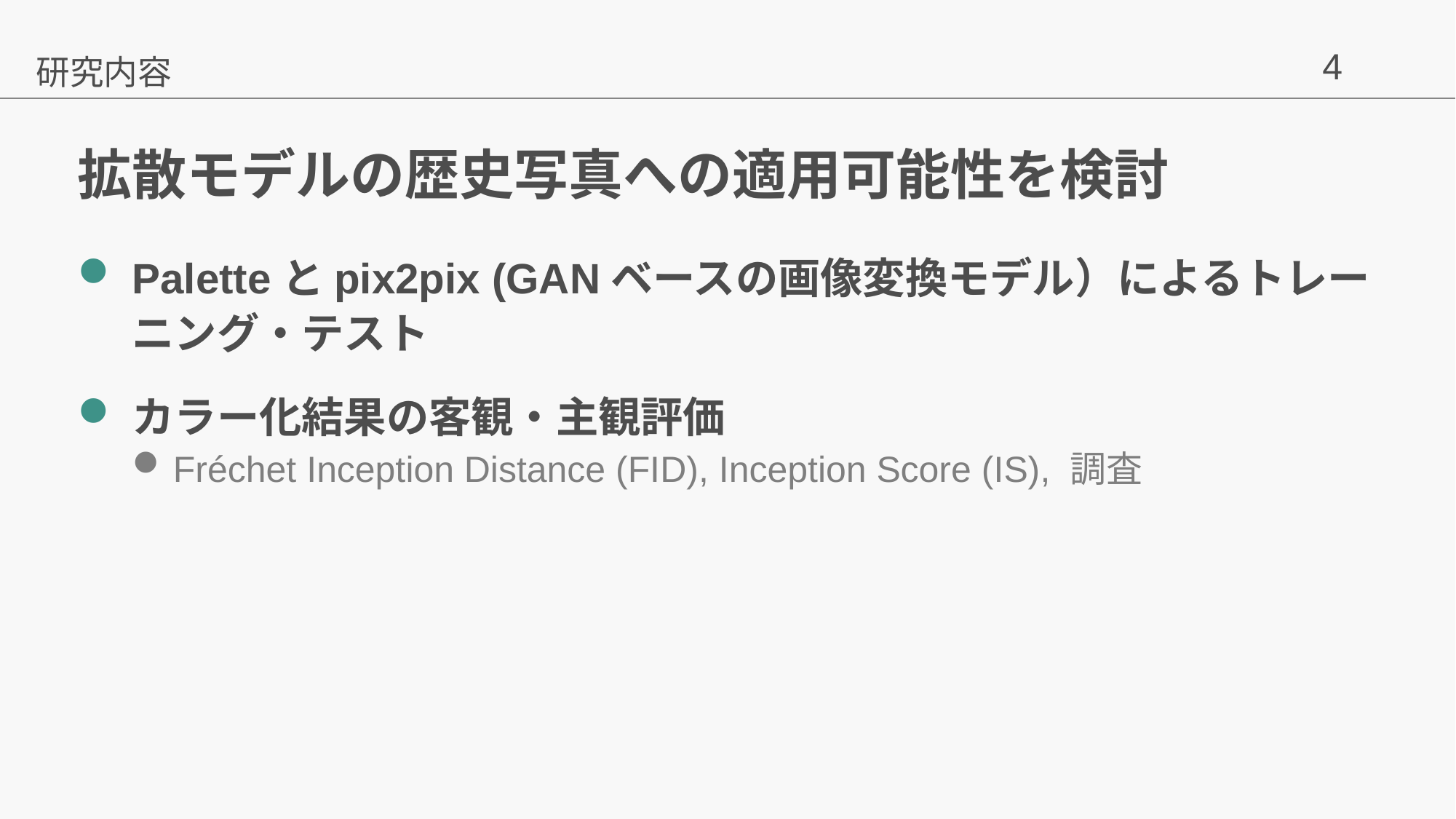

研究内容
# 拡散モデルの歴史写真への適用可能性を検討
Paletteとpix2pix (GANベースの画像変換モデル）によるトレーニング・テスト
カラー化結果の客観・主観評価
Fréchet Inception Distance (FID), Inception Score (IS), 調査